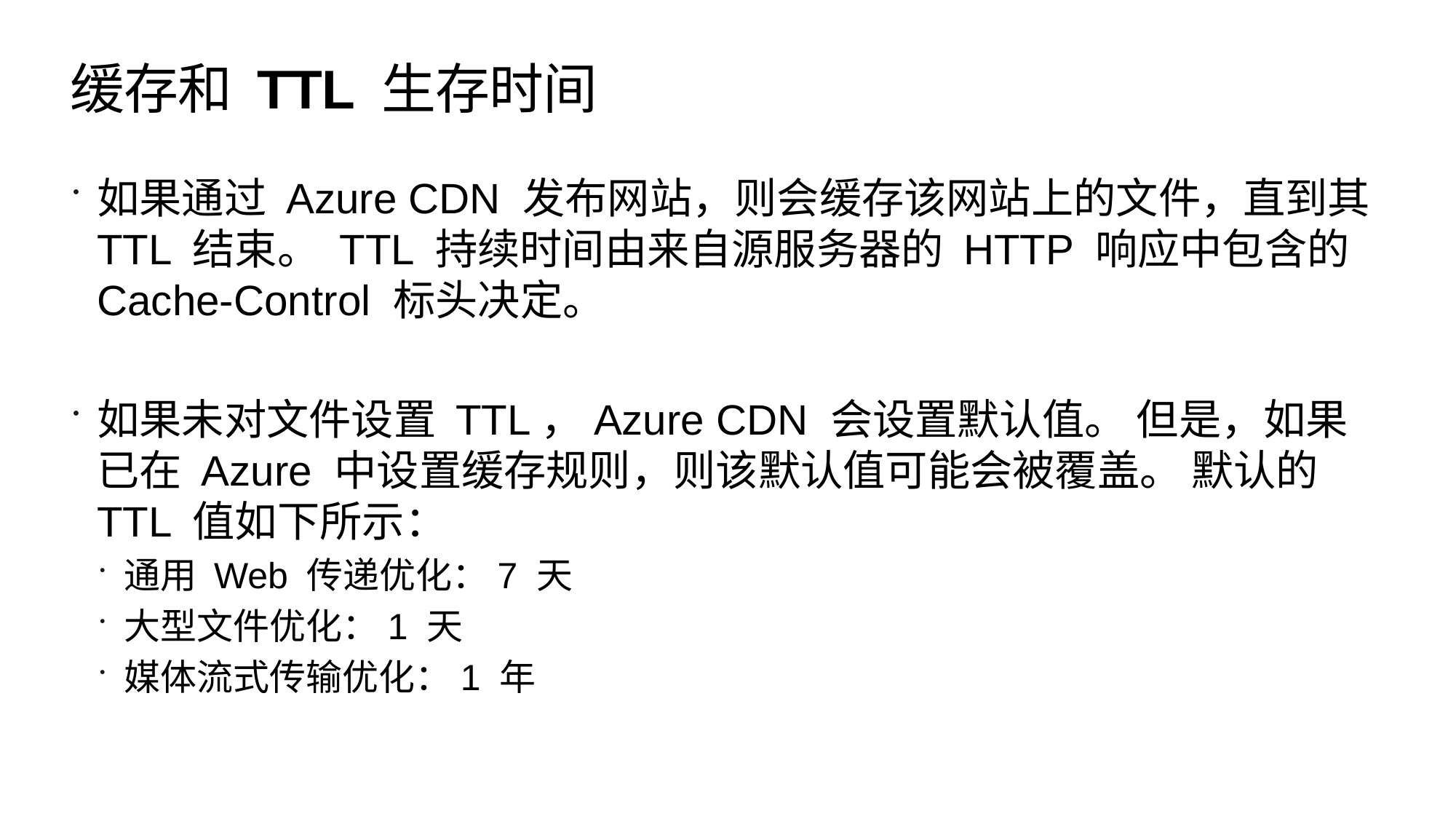

# 缓存和 TTL 生存时间
如果通过 Azure CDN 发布网站，则会缓存该网站上的文件，直到其 TTL 结束。 TTL 持续时间由来自源服务器的 HTTP 响应中包含的 Cache-Control 标头决定。

如果未对文件设置 TTL，Azure CDN 会设置默认值。 但是，如果已在 Azure 中设置缓存规则，则该默认值可能会被覆盖。 默认的 TTL 值如下所示：
通用 Web 传递优化：7 天
大型文件优化：1 天
媒体流式传输优化：1 年